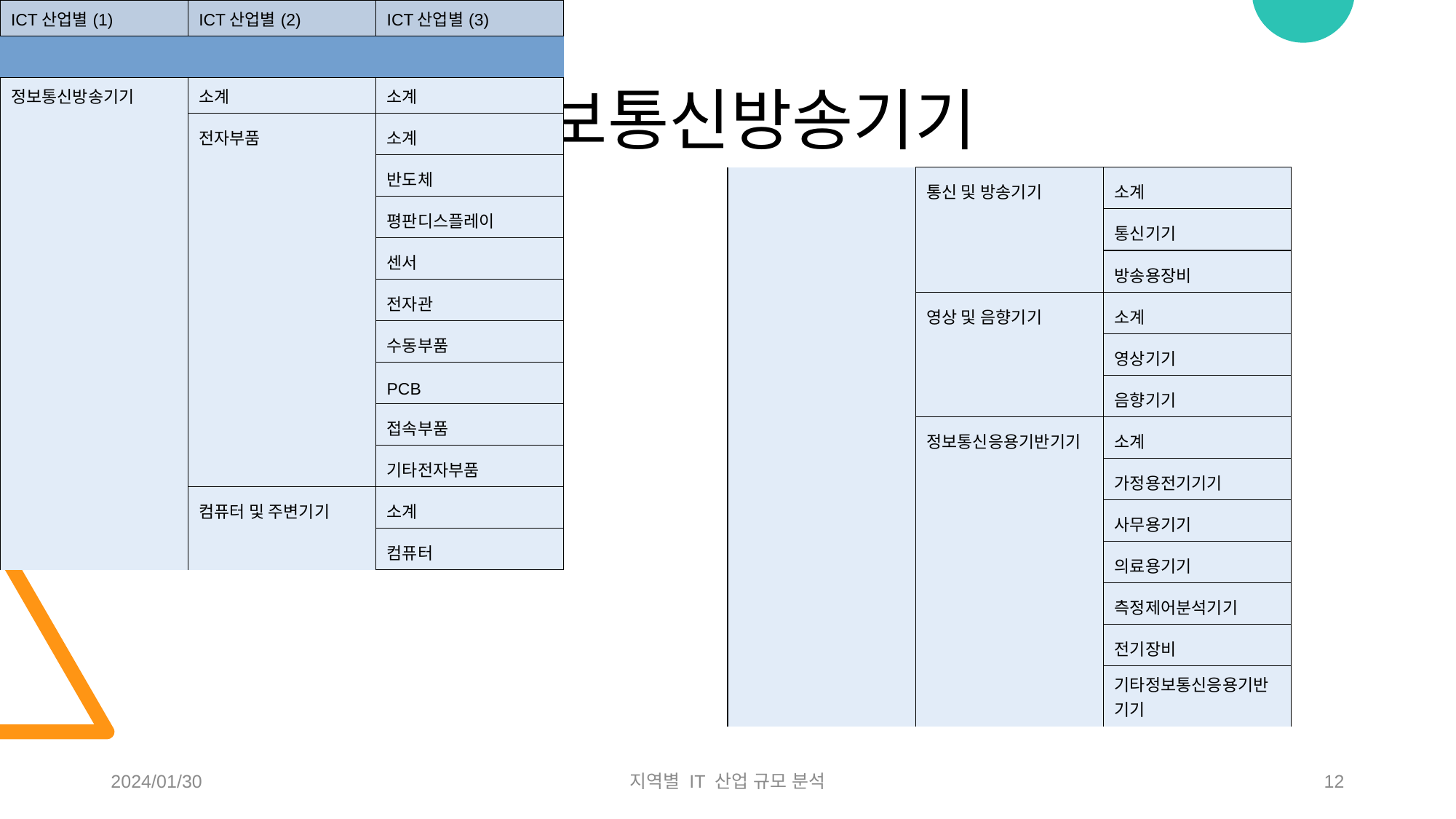

# ICT 산업 - 정보통신방송기기
| ICT산업별(1) | ICT산업별(2) | ICT산업별(3) |
| --- | --- | --- |
|  |  |  |
| 정보통신방송기기 | 소계 | 소계 |
|  | 전자부품 | 소계 |
|  |  | 반도체 |
|  |  | 평판디스플레이 |
|  |  | 센서 |
|  |  | 전자관 |
|  |  | 수동부품 |
|  |  | PCB |
|  |  | 접속부품 |
|  |  | 기타전자부품 |
|  | 컴퓨터 및 주변기기 | 소계 |
|  |  | 컴퓨터 |
|  |  | 주변기기 |
|  | 통신 및 방송기기 | 소계 |
| --- | --- | --- |
|  |  | 통신기기 |
|  |  | 방송용장비 |
|  | 영상 및 음향기기 | 소계 |
|  |  | 영상기기 |
|  |  | 음향기기 |
|  | 정보통신응용기반기기 | 소계 |
|  |  | 가정용전기기기 |
|  |  | 사무용기기 |
|  |  | 의료용기기 |
|  |  | 측정제어분석기기 |
|  |  | 전기장비 |
|  |  | 기타정보통신응용기반기기 |
2024/01/30
지역별 IT 산업 규모 분석
12